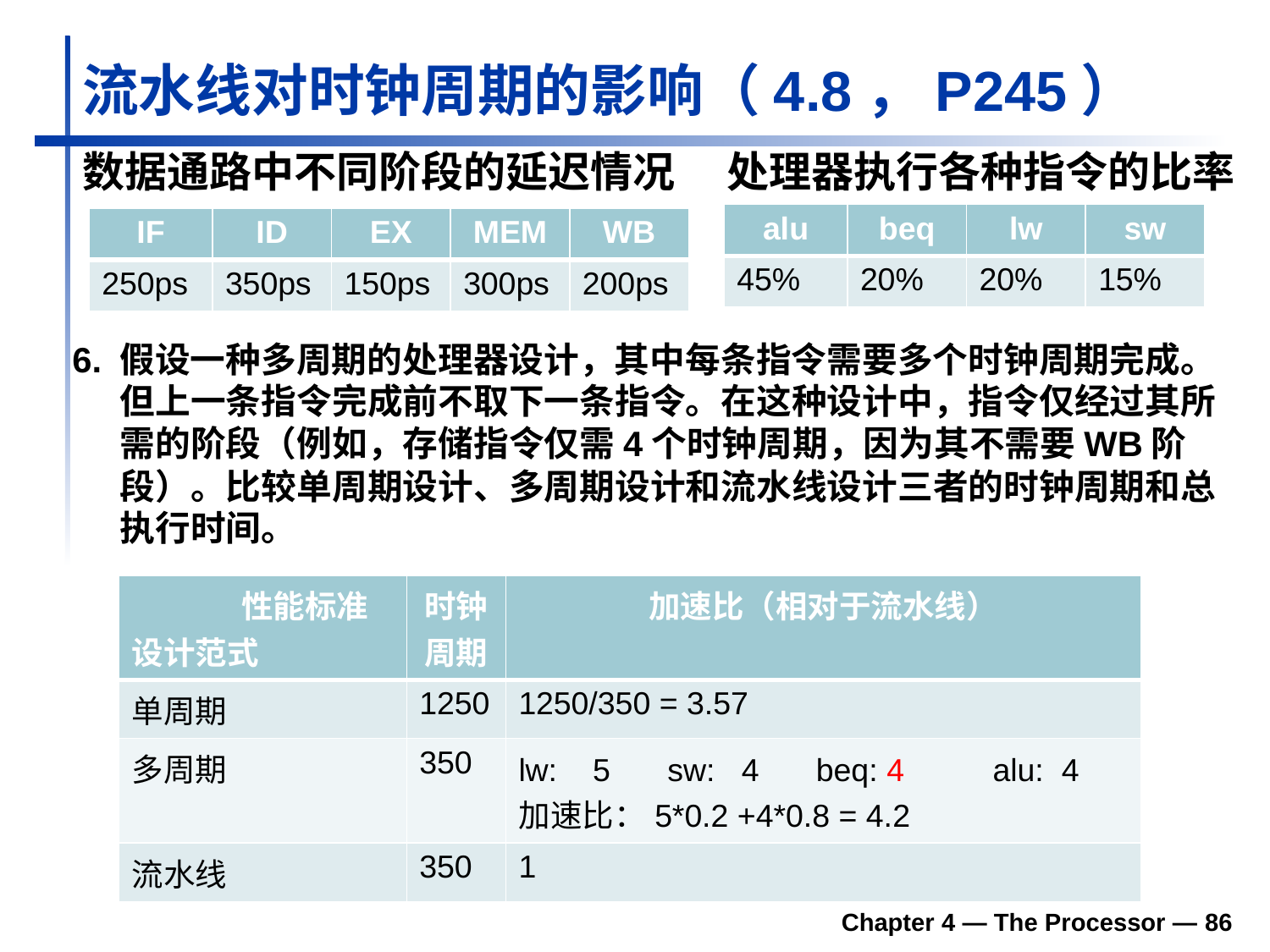

# 流水线对时钟周期的影响（4.8，P245）
数据通路中不同阶段的延迟情况

处理器执行各种指令的比率
| alu | beq | lw | sw |
| --- | --- | --- | --- |
| 45% | 20% | 20% | 15% |
| IF | ID | EX | MEM | WB |
| --- | --- | --- | --- | --- |
| 250ps | 350ps | 150ps | 300ps | 200ps |
6. 假设一种多周期的处理器设计，其中每条指令需要多个时钟周期完成。但上一条指令完成前不取下一条指令。在这种设计中，指令仅经过其所需的阶段（例如，存储指令仅需4个时钟周期，因为其不需要WB阶段）。比较单周期设计、多周期设计和流水线设计三者的时钟周期和总执行时间。
| 性能标准 设计范式 | 时钟周期 | 加速比（相对于流水线） |
| --- | --- | --- |
| 单周期 | 1250 | 1250/350 = 3.57 |
| 多周期 | 350 | lw: 5 　sw: 4 　beq: 4 　　alu: 4 加速比：5\*0.2 +4\*0.8 = 4.2 |
| 流水线 | 350 | 1 |
Chapter 4 — The Processor — 86